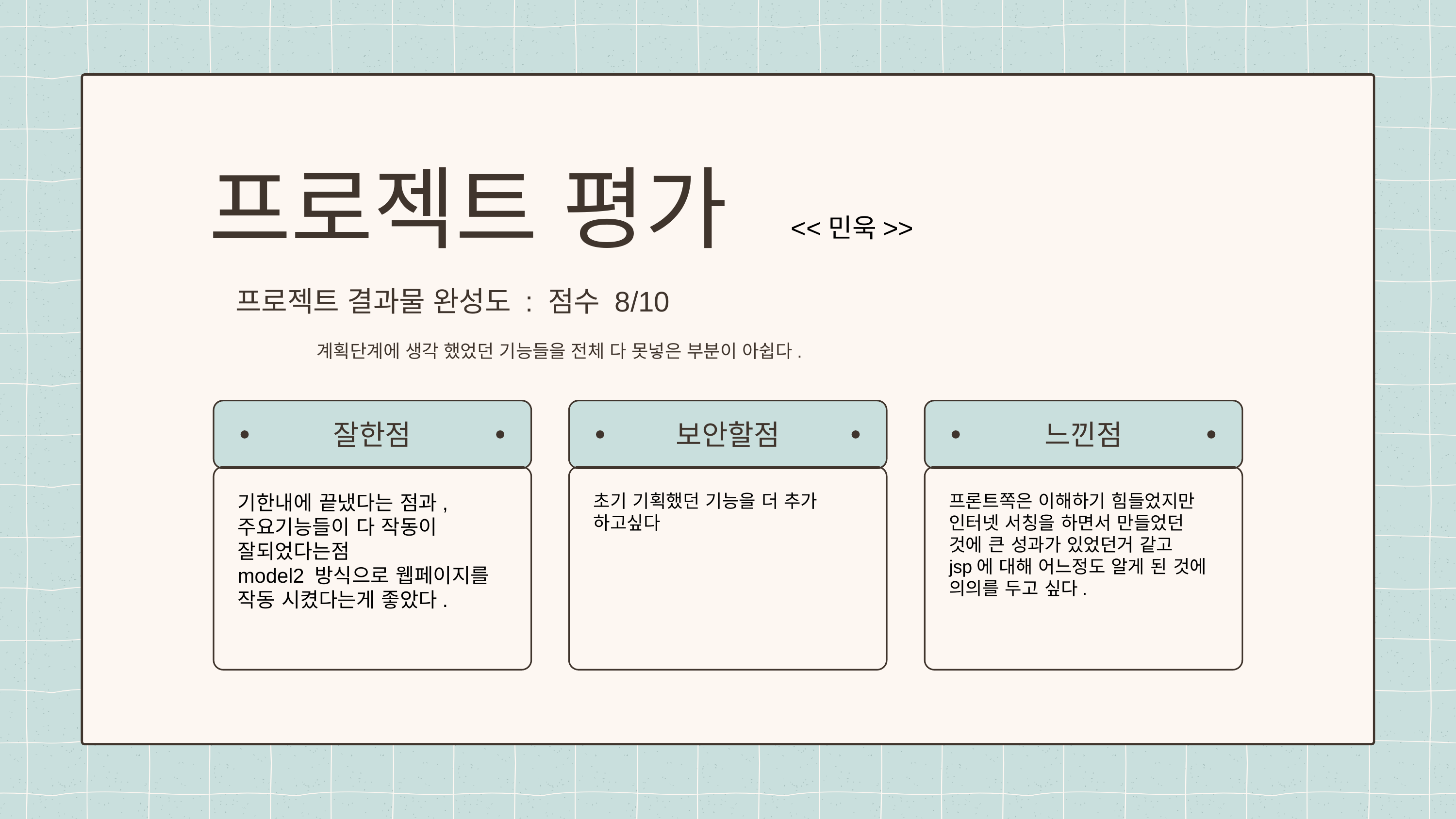

프로젝트 평가
<<민욱>>
프로젝트 결과물 완성도 : 점수 8/10
	 계획단계에 생각 했었던 기능들을 전체 다 못넣은 부분이 아쉽다.

잘한점
보안할점
느낀점

기한내에 끝냈다는 점과,
주요기능들이 다 작동이 잘되었다는점
model2 방식으로 웹페이지를 작동 시켰다는게 좋았다.
초기 기획했던 기능을 더 추가 하고싶다
프론트쪽은 이해하기 힘들었지만
인터넷 서칭을 하면서 만들었던 것에 큰 성과가 있었던거 같고
jsp에 대해 어느정도 알게 된 것에 의의를 두고 싶다.